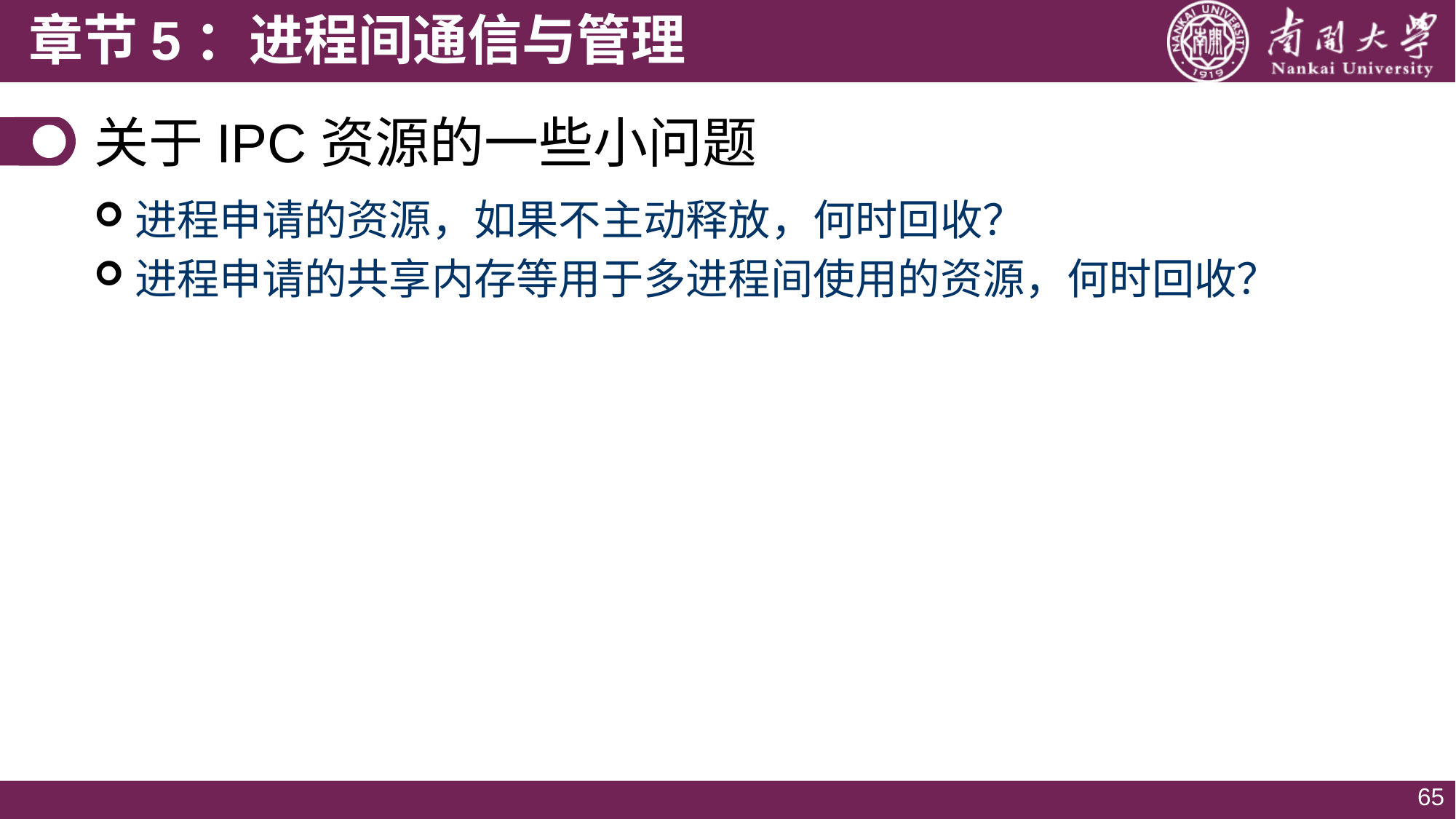

# 关于IPC资源的一些小问题
进程申请的资源，如果不主动释放，何时回收？
进程申请的共享内存等用于多进程间使用的资源，何时回收？

65